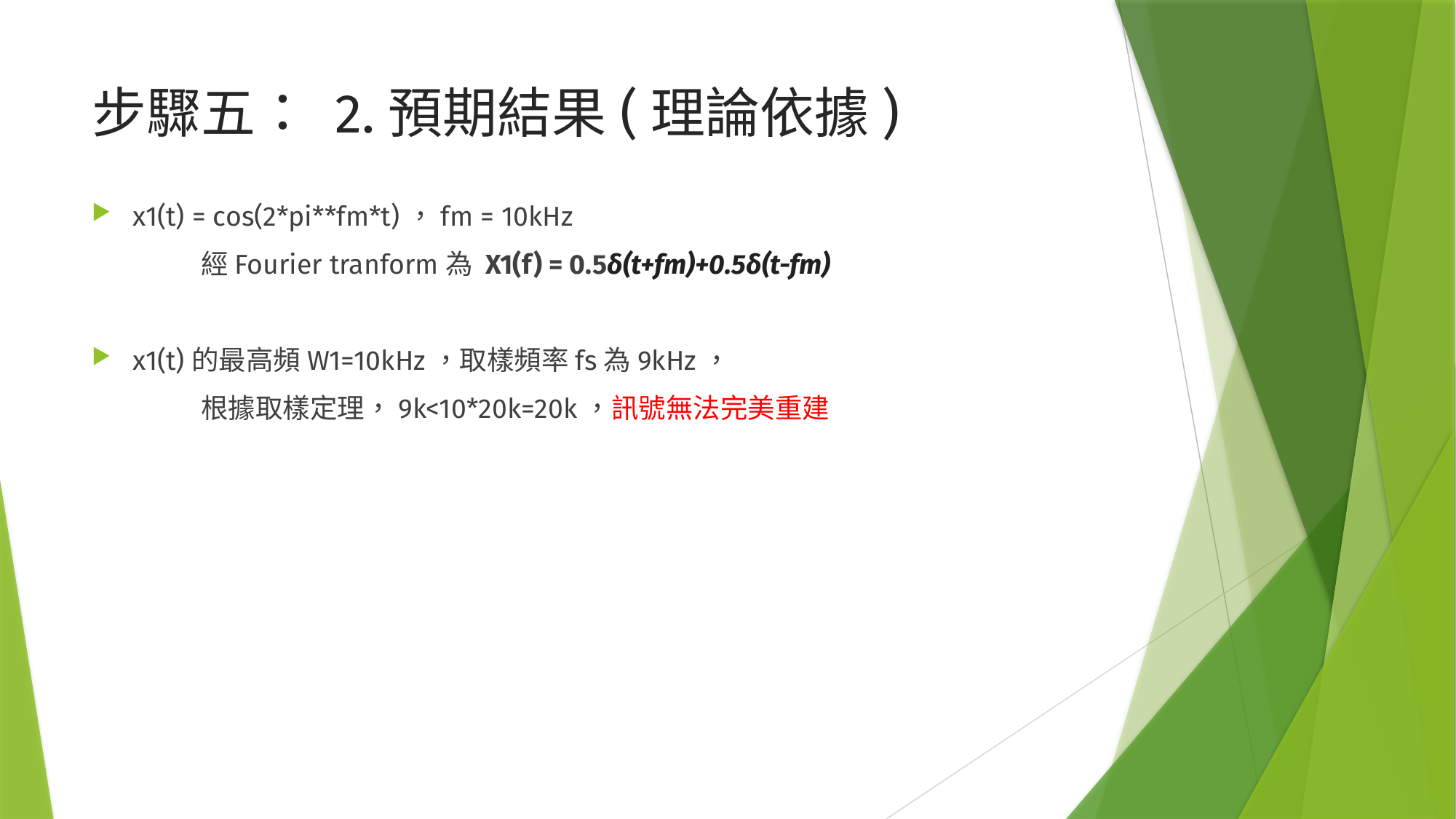

# 步驟五： 2.預期結果(理論依據)
x1(t) = cos(2*pi**fm*t)，fm = 10kHz
	經Fourier tranform為 X1(f) = 0.5δ(t+fm)+0.5δ(t-fm)

x1(t)的最高頻W1=10kHz，取樣頻率fs為9kHz，
	根據取樣定理，9k<10*20k=20k，訊號無法完美重建